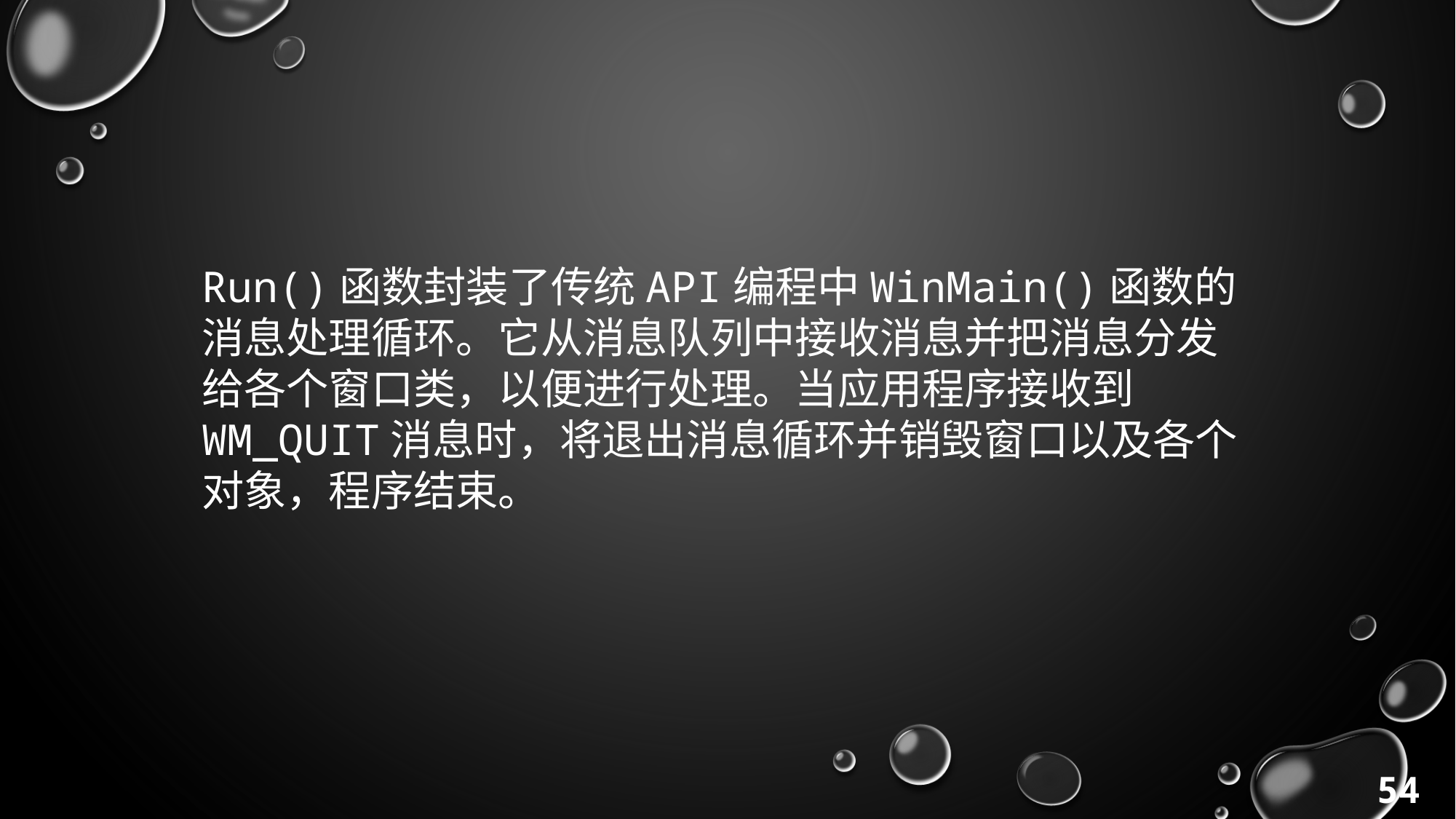

Run()函数封装了传统API编程中WinMain()函数的消息处理循环。它从消息队列中接收消息并把消息分发给各个窗口类，以便进行处理。当应用程序接收到WM_QUIT消息时，将退出消息循环并销毁窗口以及各个对象，程序结束。
54